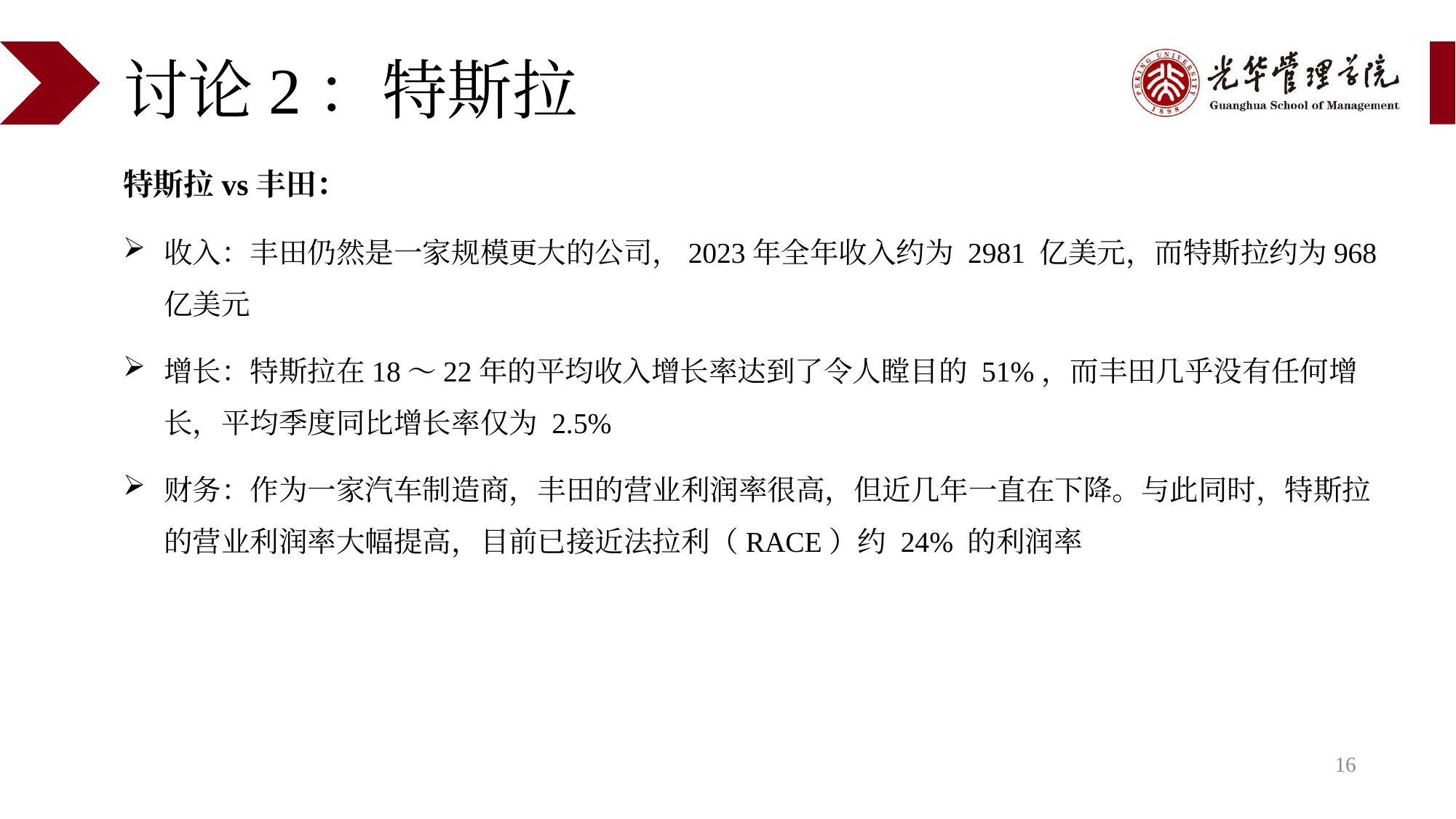

# 讨论2：特斯拉
特斯拉vs丰田：
收入：丰田仍然是一家规模更大的公司，2023年全年收入约为 2981 亿美元，而特斯拉约为968亿美元
增长：特斯拉在18～22年的平均收入增长率达到了令人瞠目的 51%，而丰田几乎没有任何增长，平均季度同比增长率仅为 2.5%
财务：作为一家汽车制造商，丰田的营业利润率很高，但近几年一直在下降。与此同时，特斯拉的营业利润率大幅提高，目前已接近法拉利（RACE）约 24% 的利润率

16